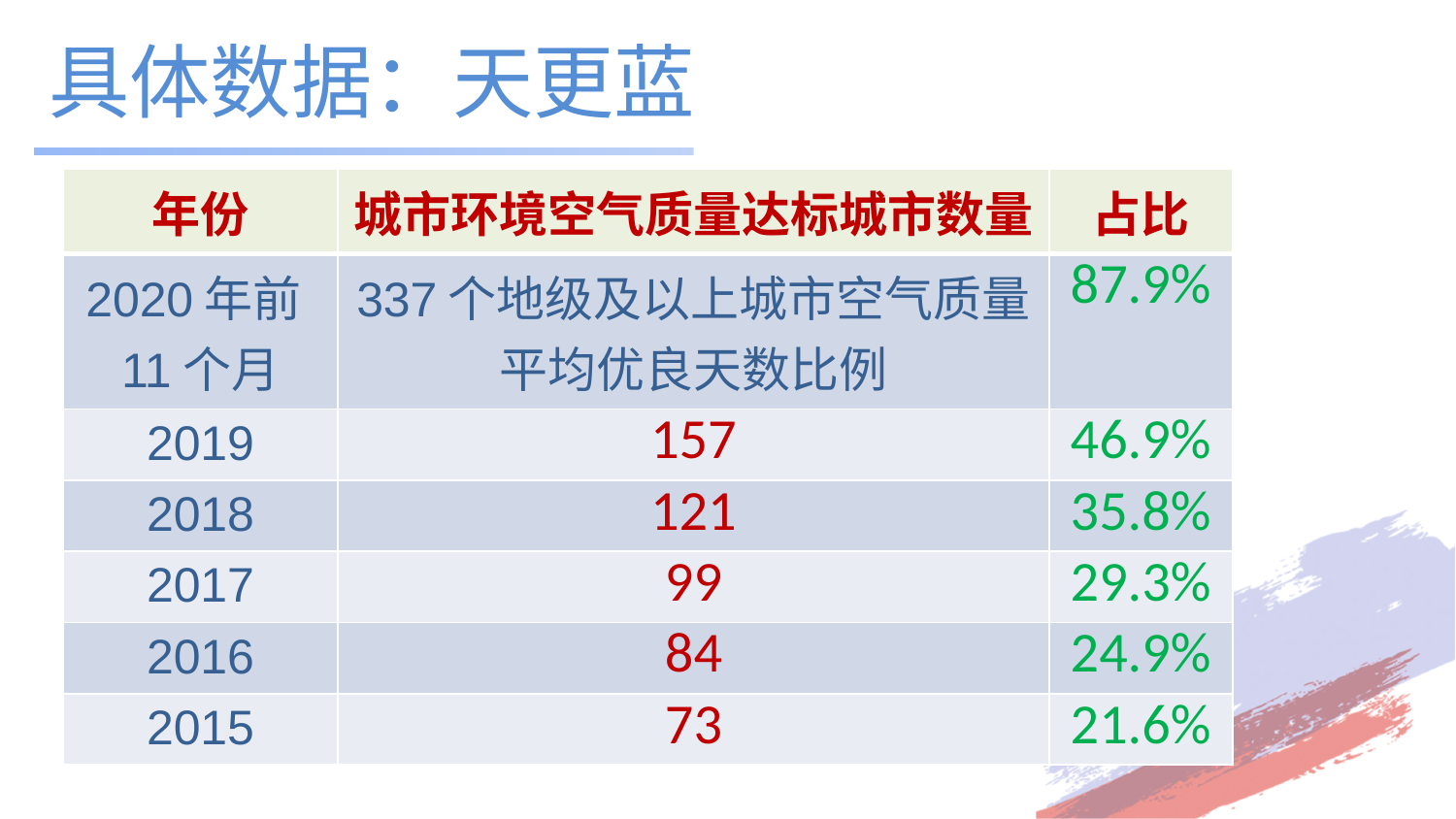

# 具体数据：天更蓝
| 年份 | 城市环境空气质量达标城市数量 | 占比 |
| --- | --- | --- |
| 2020年前11个月 | 337个地级及以上城市空气质量平均优良天数比例 | 87.9% |
| 2019 | 157 | 46.9% |
| 2018 | 121 | 35.8% |
| 2017 | 99 | 29.3% |
| 2016 | 84 | 24.9% |
| 2015 | 73 | 21.6% |